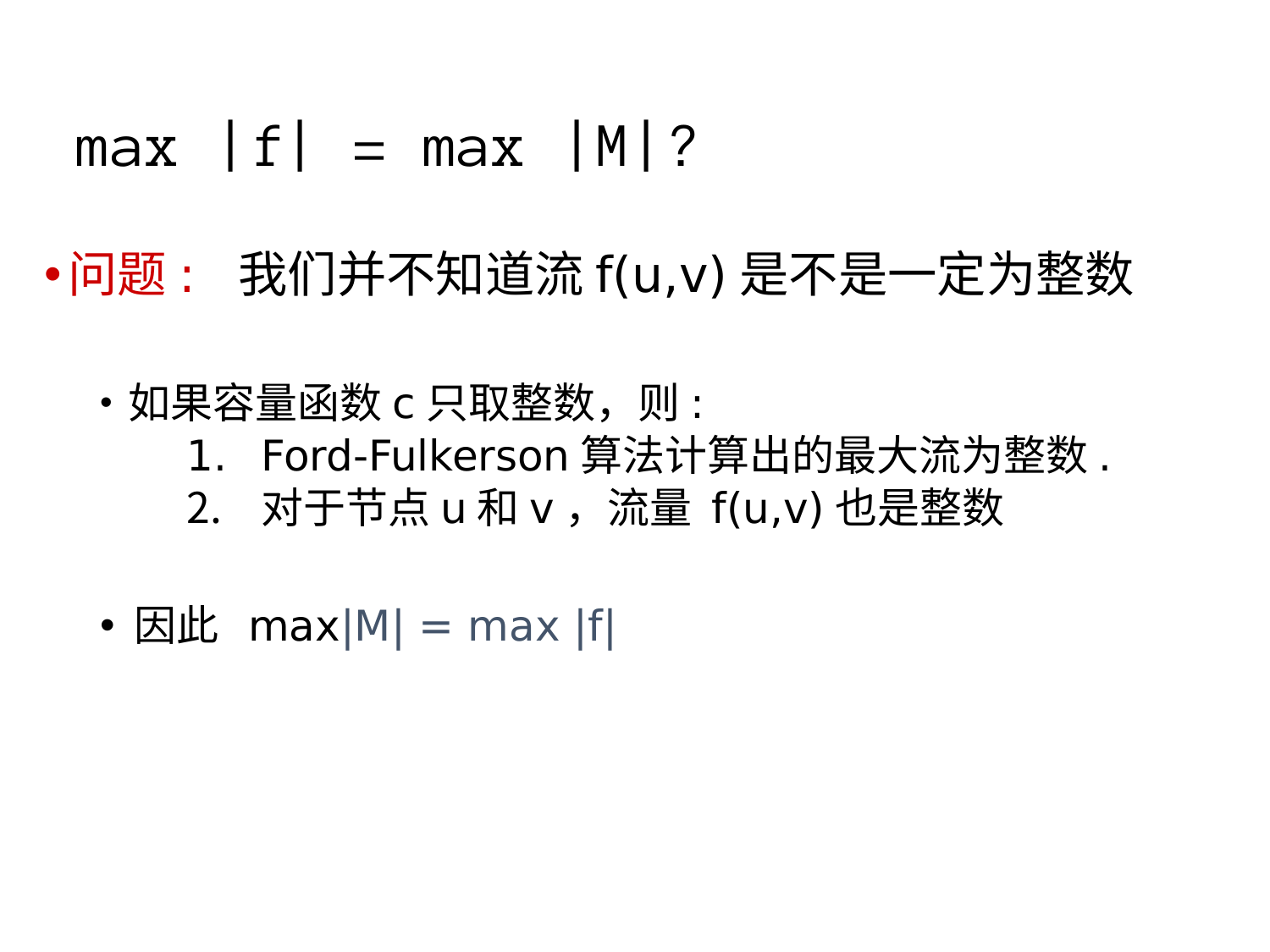

# max |f| = max |M|?
问题:  我们并不知道流f(u,v)是不是一定为整数
 如果容量函数c只取整数，则:
Ford-Fulkerson算法计算出的最大流为整数.
对于节点u和v，流量 f(u,v)也是整数

 因此  max|M| = max |f|